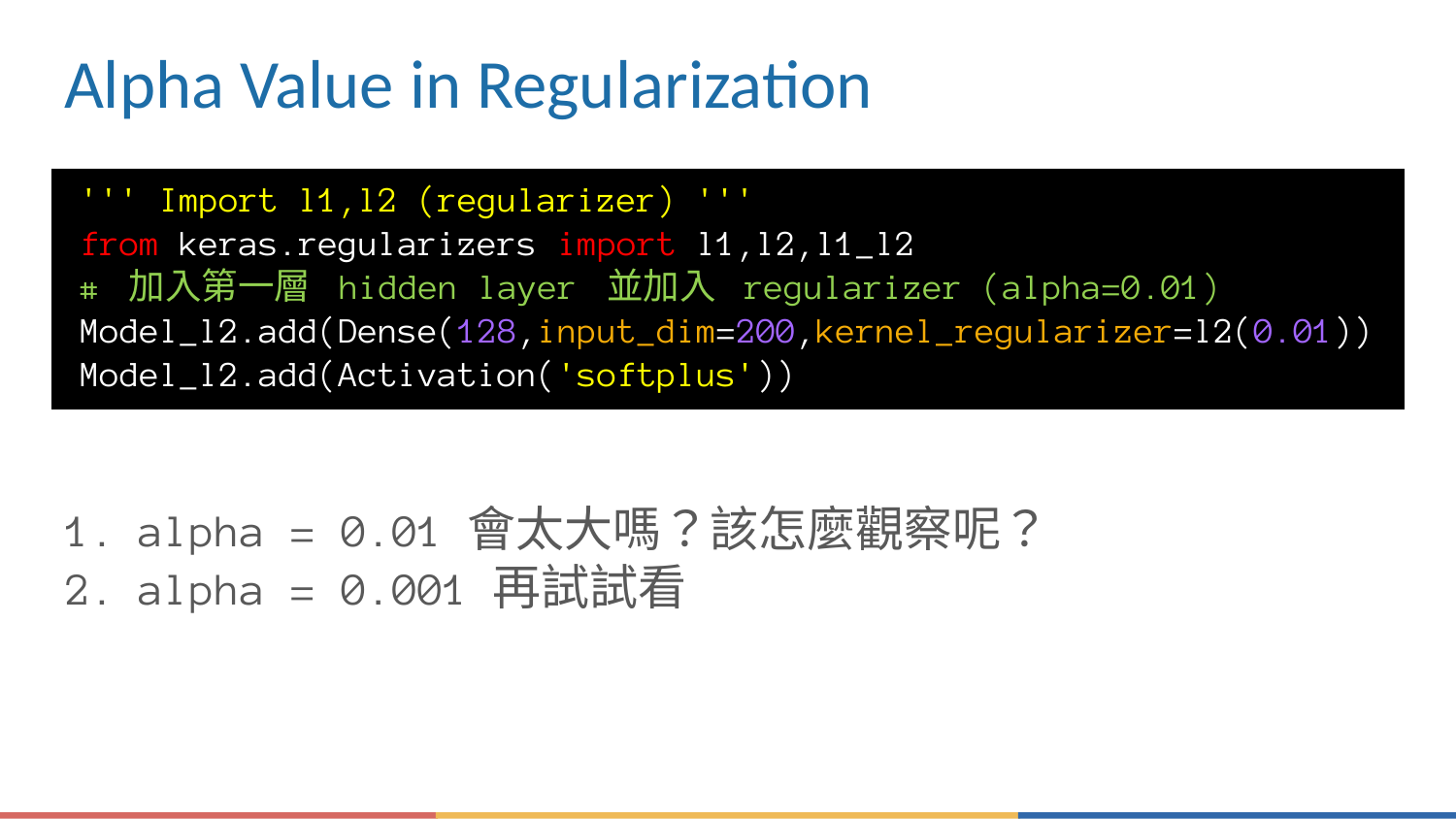

# Alpha Value in Regularization
''' Import l1,l2 (regularizer) '''
from keras.regularizers import l1,l2,l1_l2
# 加入第一層 hidden layer 並加入 regularizer (alpha=0.01)
Model_l2.add(Dense(128,input_dim=200,kernel_regularizer=l2(0.01))
Model_l2.add(Activation('softplus'))
alpha = 0.01 會太大嗎？該怎麼觀察呢？
alpha = 0.001 再試試看